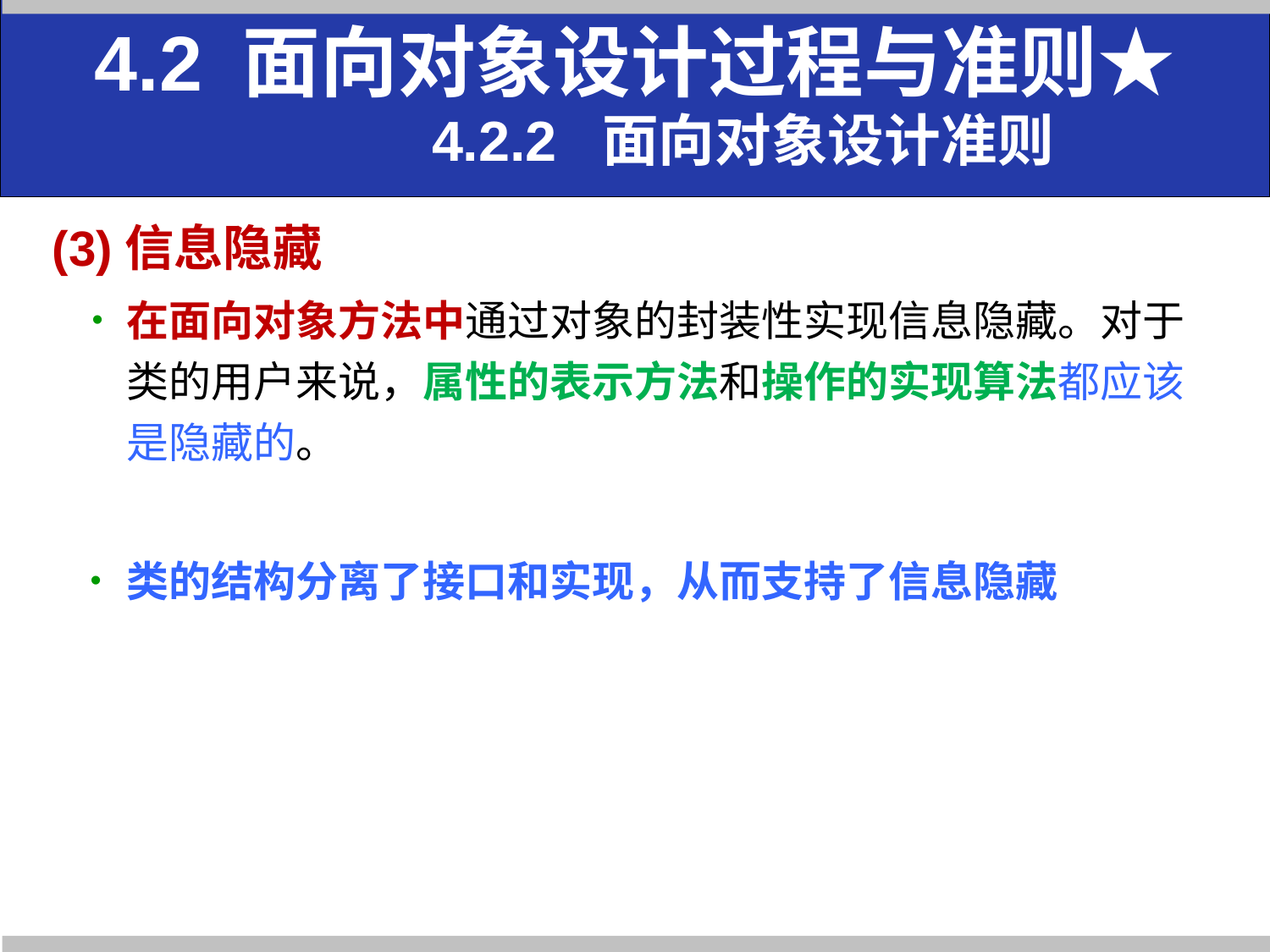

4.2 面向对象设计过程与准则★
          4.2.2  面向对象设计准则
(3)信息隐藏
在面向对象方法中通过对象的封装性实现信息隐藏。对于类的用户来说，属性的表示方法和操作的实现算法都应该是隐藏的。

类的结构分离了接口和实现，从而支持了信息隐藏
530